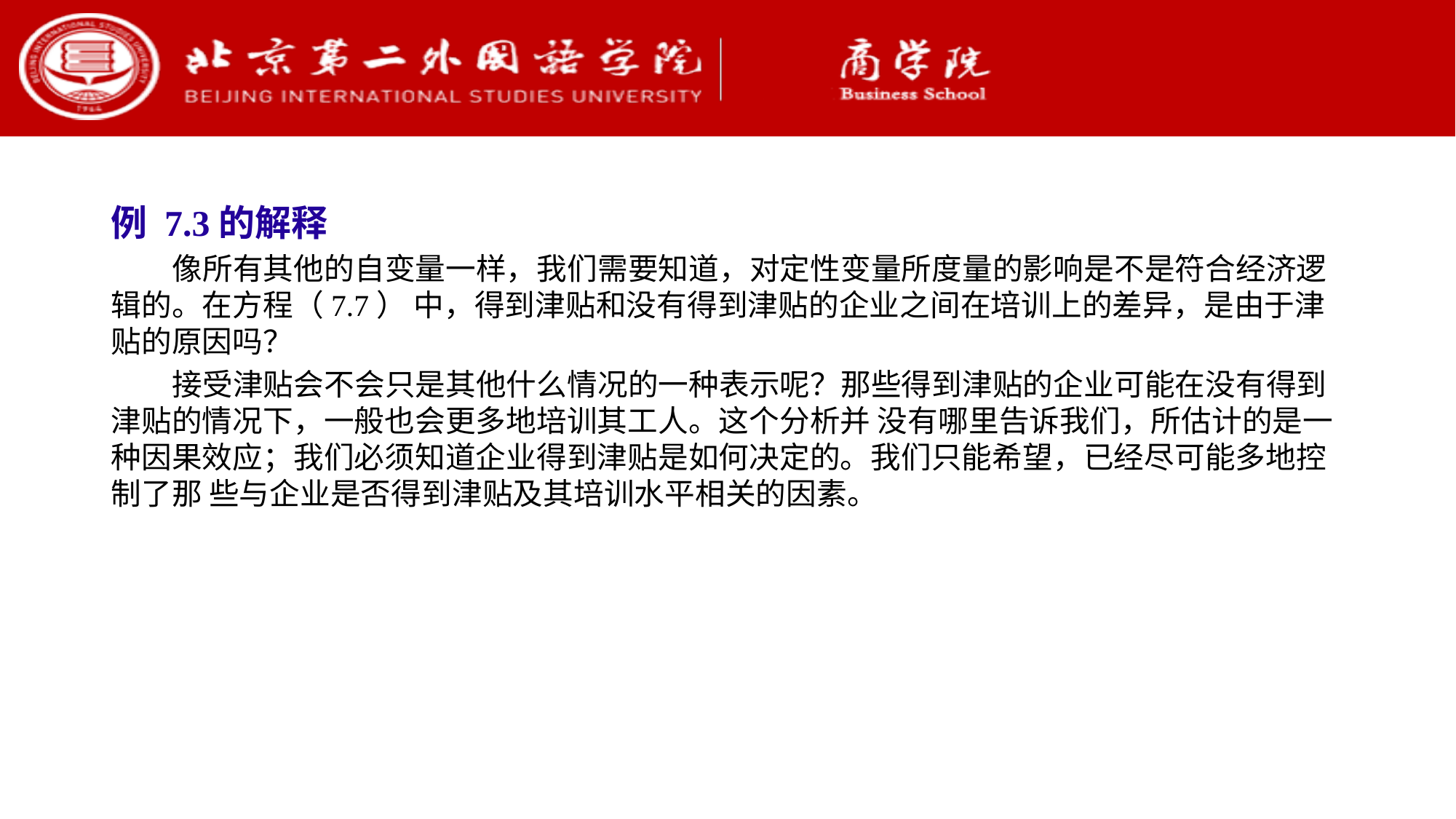

例 7.3的解释
        像所有其他的自变量一样，我们需要知道，对定性变量所度量的影响是不是符合经济逻辑的。在方程（7.7） 中，得到津贴和没有得到津贴的企业之间在培训上的差异，是由于津贴的原因吗？
        接受津贴会不会只是其他什么情况的一种表示呢？那些得到津贴的企业可能在没有得到津贴的情况下，一般也会更多地培训其工人。这个分析并 没有哪里告诉我们，所估计的是一种因果效应；我们必须知道企业得到津贴是如何决定的。我们只能希望，已经尽可能多地控制了那 些与企业是否得到津贴及其培训水平相关的因素。